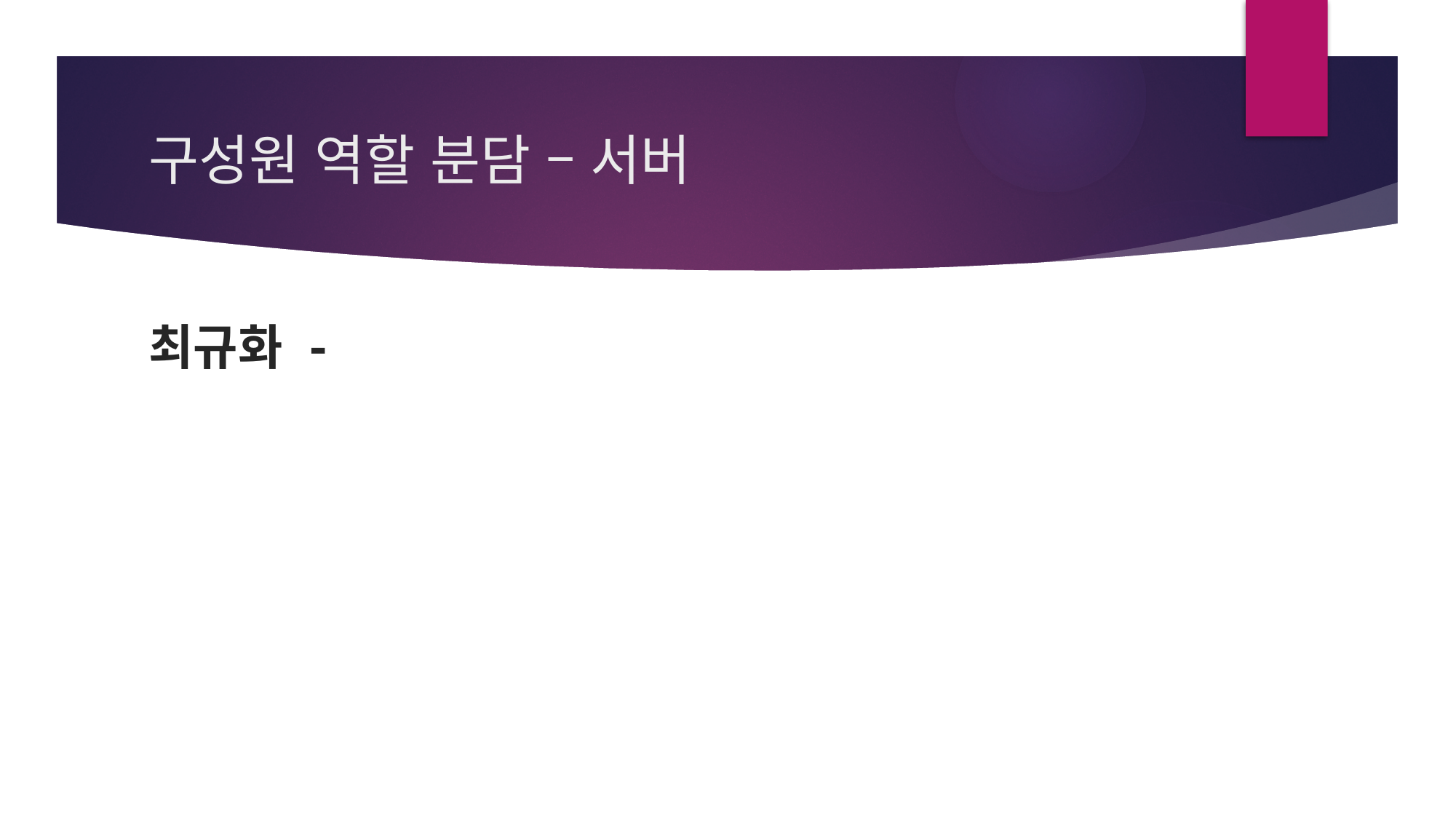

# 구성원 역할 분담 – 서버
최규화 -